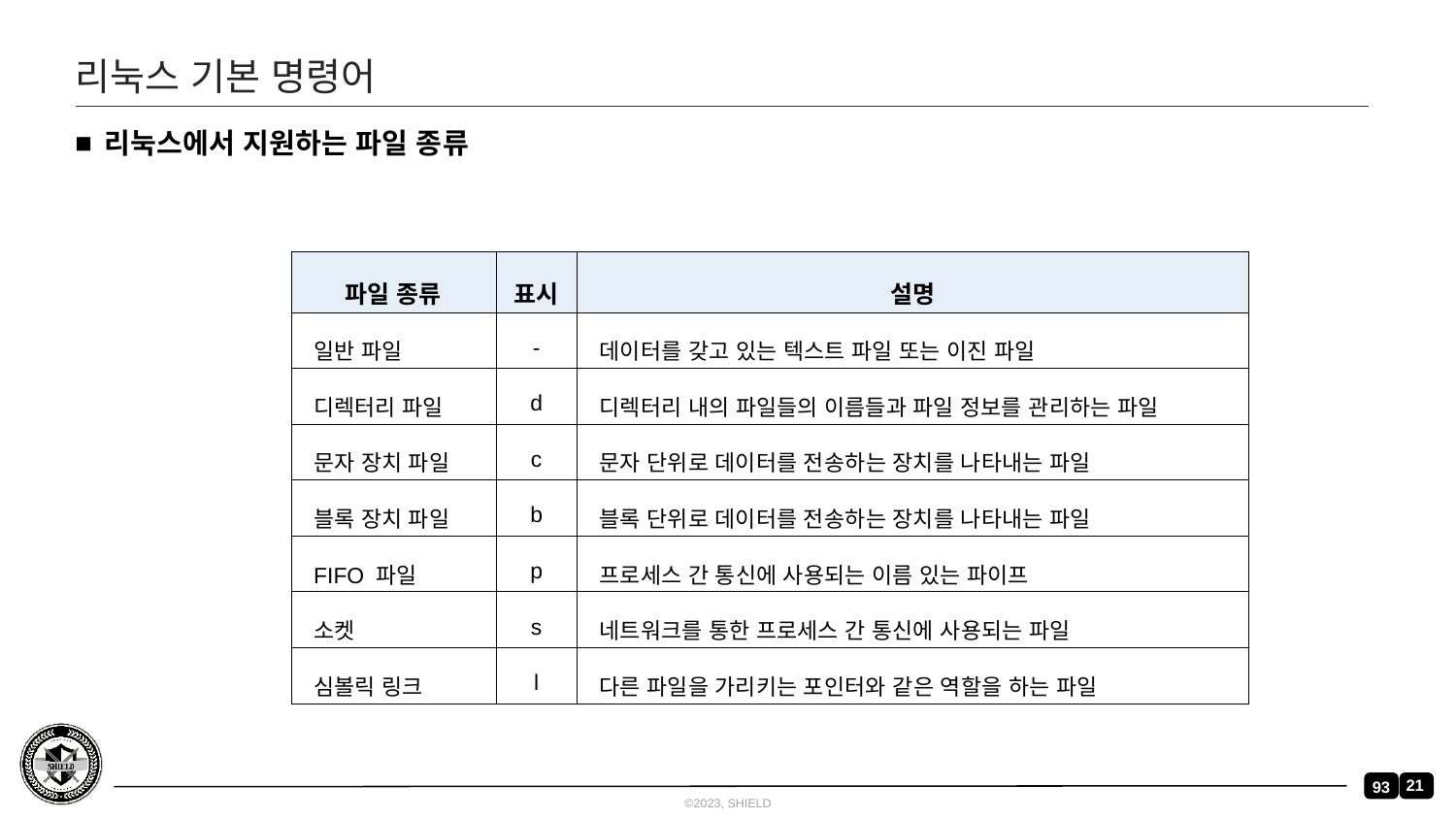

# 리눅스 기본 명령어
리눅스에서 지원하는 파일 종류
| 파일 종류 | 표시 | 설명 |
| --- | --- | --- |
| 일반 파일 | - | 데이터를 갖고 있는 텍스트 파일 또는 이진 파일 |
| 디렉터리 파일 | d | 디렉터리 내의 파일들의 이름들과 파일 정보를 관리하는 파일 |
| 문자 장치 파일 | c | 문자 단위로 데이터를 전송하는 장치를 나타내는 파일 |
| 블록 장치 파일 | b | 블록 단위로 데이터를 전송하는 장치를 나타내는 파일 |
| FIFO 파일 | p | 프로세스 간 통신에 사용되는 이름 있는 파이프 |
| 소켓 | s | 네트워크를 통한 프로세스 간 통신에 사용되는 파일 |
| 심볼릭 링크 | l | 다른 파일을 가리키는 포인터와 같은 역할을 하는 파일 |